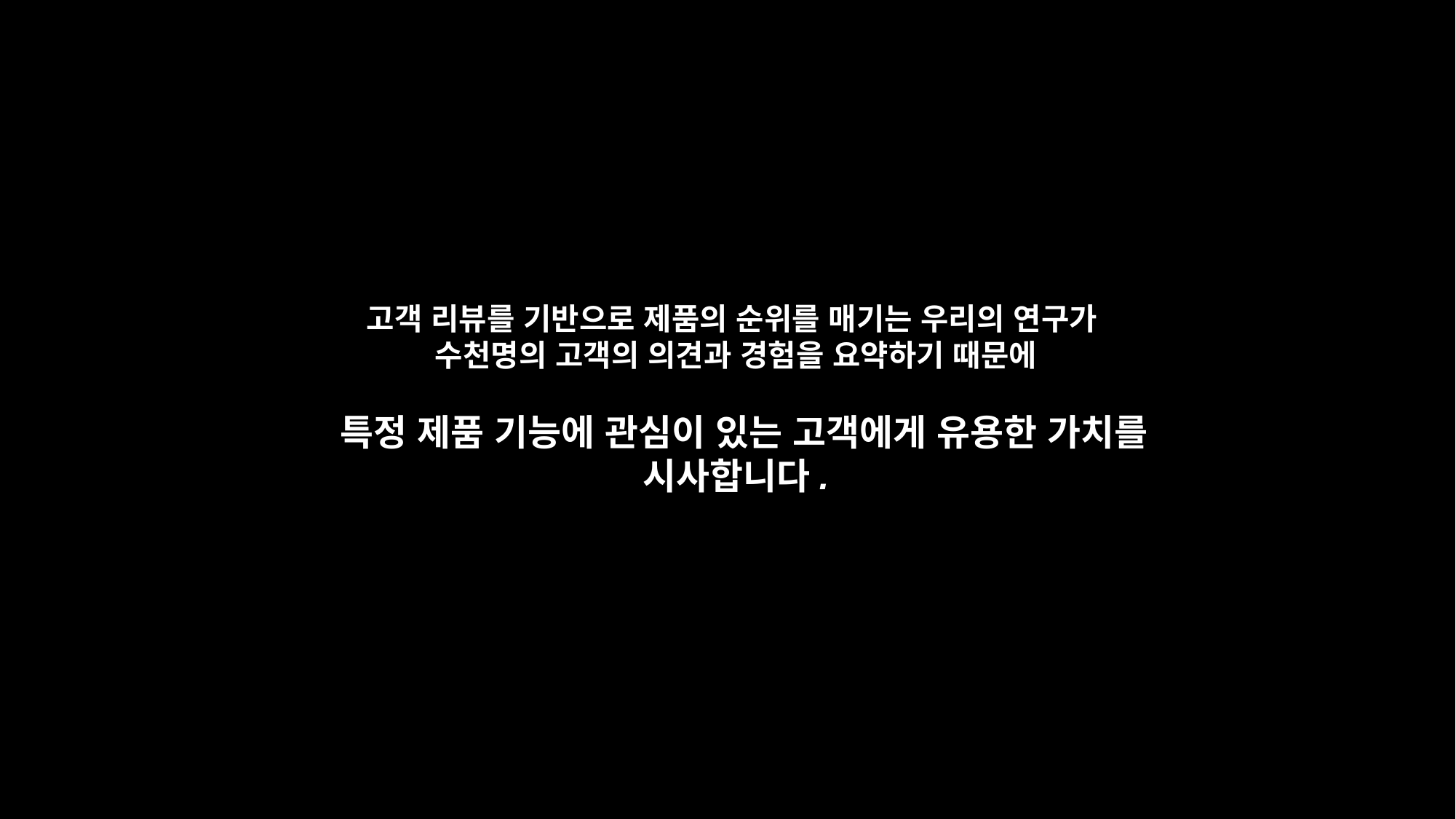

고객 리뷰를 기반으로 제품의 순위를 매기는 우리의 연구가
수천명의 고객의 의견과 경험을 요약하기 때문에

 특정 제품 기능에 관심이 있는 고객에게 유용한 가치를 시사합니다.